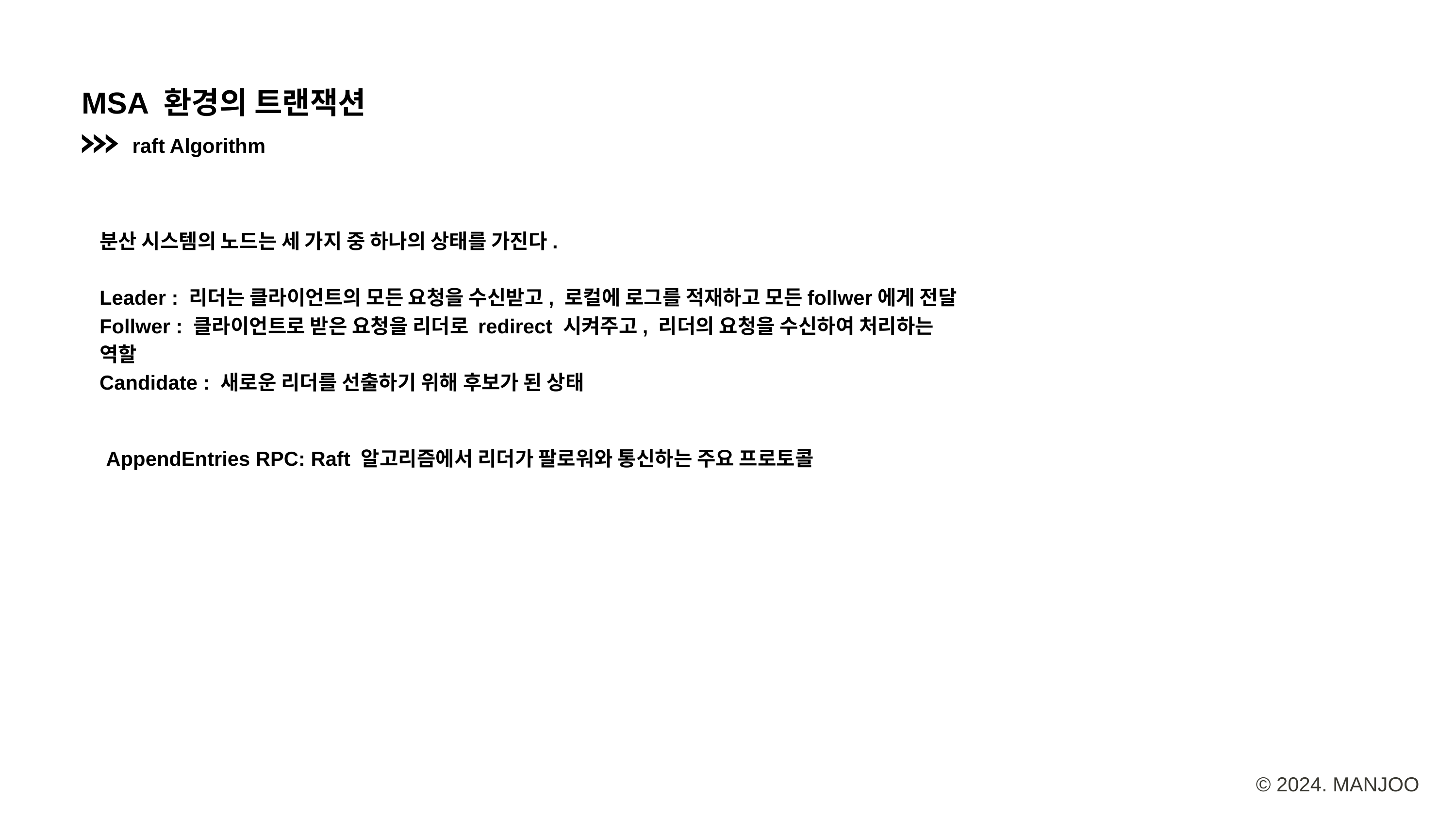

MSA 환경의 트랜잭션

raft Algorithm

분산 시스템의 노드는 세 가지 중 하나의 상태를 가진다.

Leader : 리더는 클라이언트의 모든 요청을 수신받고, 로컬에 로그를 적재하고 모든follwer에게 전달
Follwer : 클라이언트로 받은 요청을 리더로 redirect 시켜주고, 리더의 요청을 수신하여 처리하는 역할
Candidate : 새로운 리더를 선출하기 위해 후보가 된 상태
AppendEntries RPC: Raft 알고리즘에서 리더가 팔로워와 통신하는 주요 프로토콜
© 2024. MANJOO